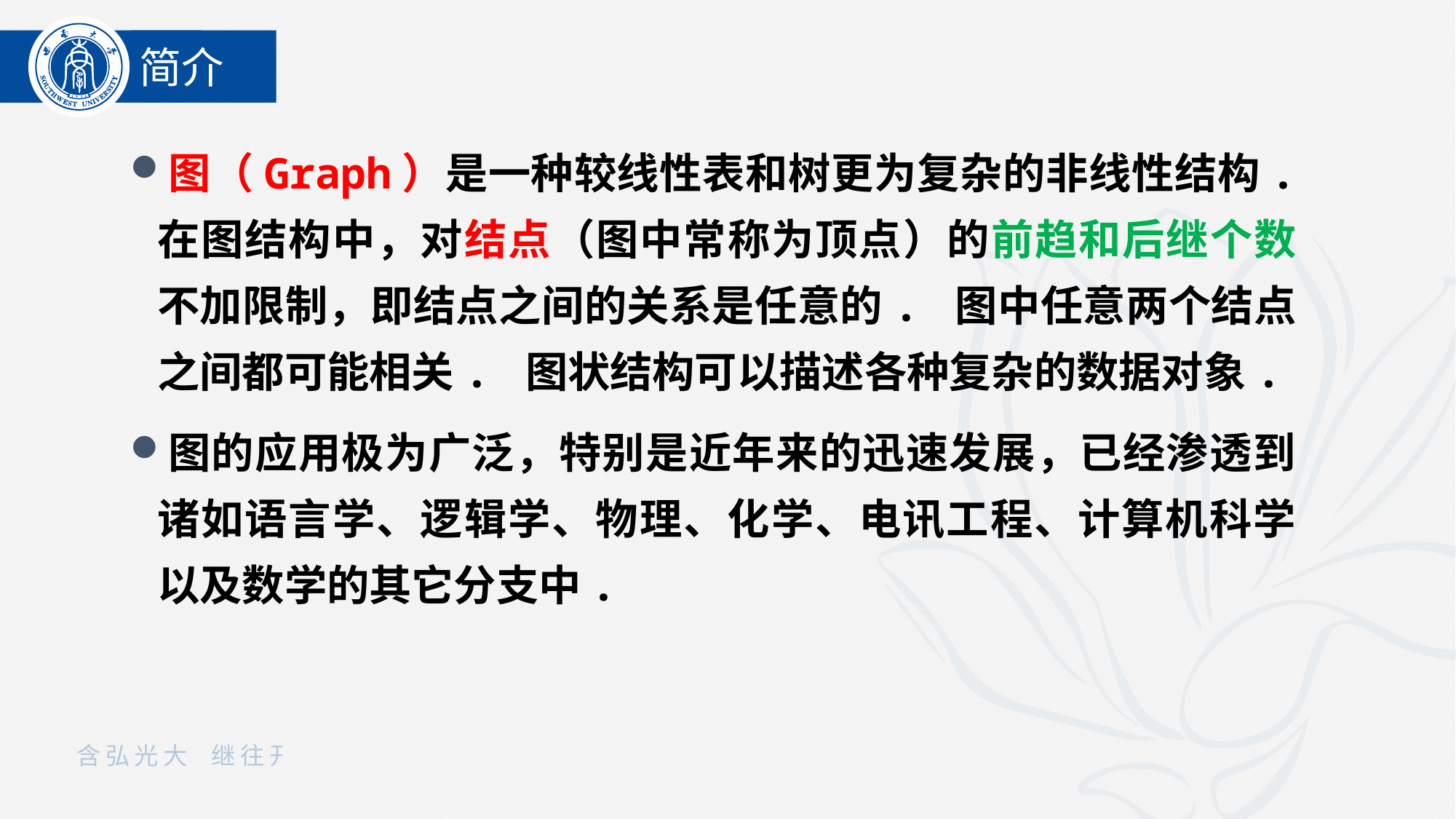

简介
图（Graph）是一种较线性表和树更为复杂的非线性结构. 在图结构中，对结点（图中常称为顶点）的前趋和后继个数不加限制，即结点之间的关系是任意的. 图中任意两个结点之间都可能相关. 图状结构可以描述各种复杂的数据对象.
图的应用极为广泛，特别是近年来的迅速发展，已经渗透到诸如语言学、逻辑学、物理、化学、电讯工程、计算机科学以及数学的其它分支中.